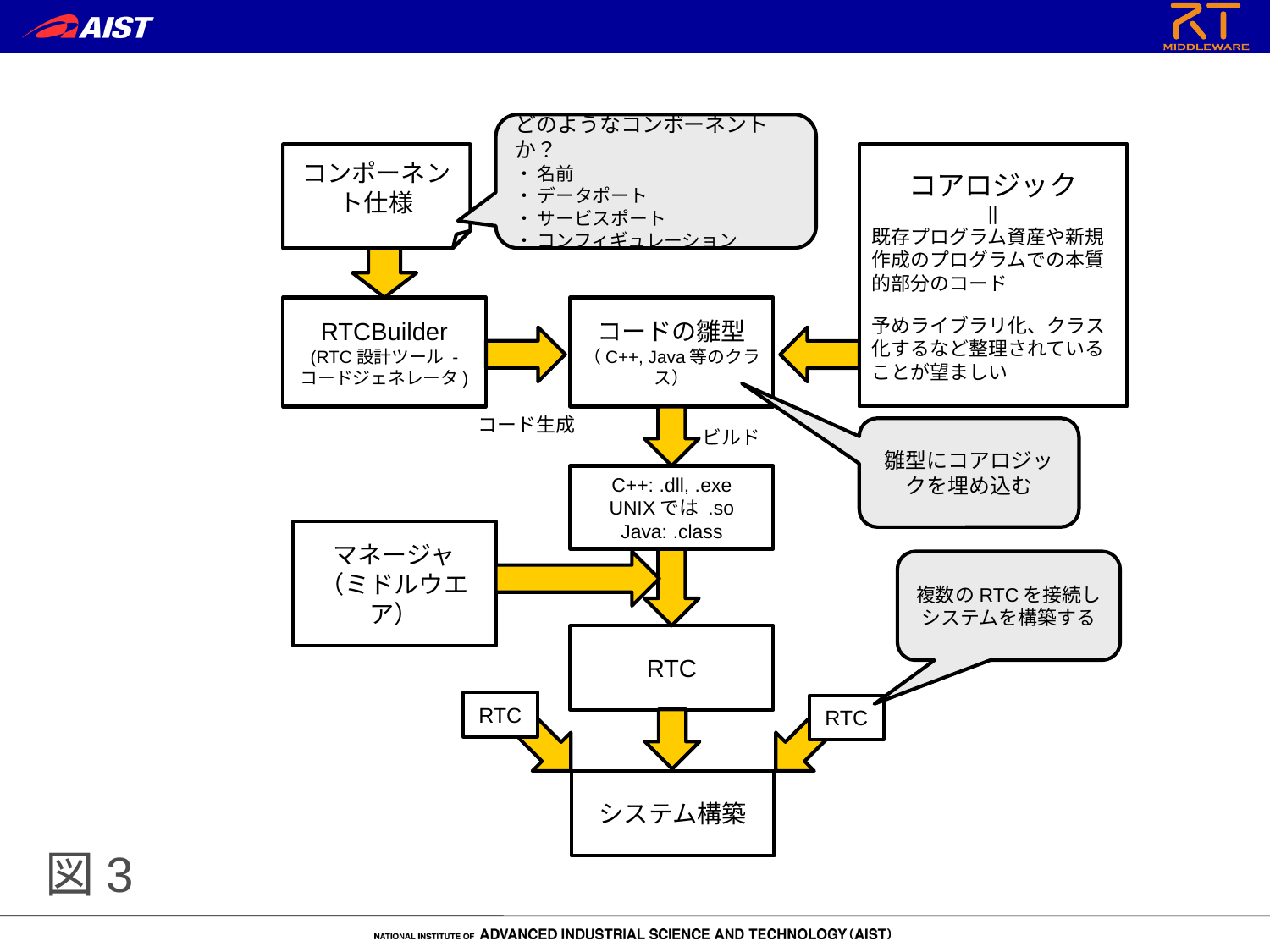

どのようなコンポーネントか？
・ 名前
・ データポート
・ サービスポート
・ コンフィギュレーション
コンポーネント仕様
コアロジック
||
既存プログラム資産や新規作成のプログラムでの本質的部分のコード

予めライブラリ化、クラス化するなど整理されていることが望ましい

RTCBuilder
(RTC設計ツール -
コードジェネレータ)
コードの雛型
（C++, Java等のクラス）

コード生成

雛型にコアロジックを埋め込む
ビルド
C++: .dll, .exe
UNIXでは .so
Java: .class
マネージャ
（ミドルウエア）

複数のRTCを接続し
システムを構築する

RTC
RTC
RTC

システム構築
# 図3